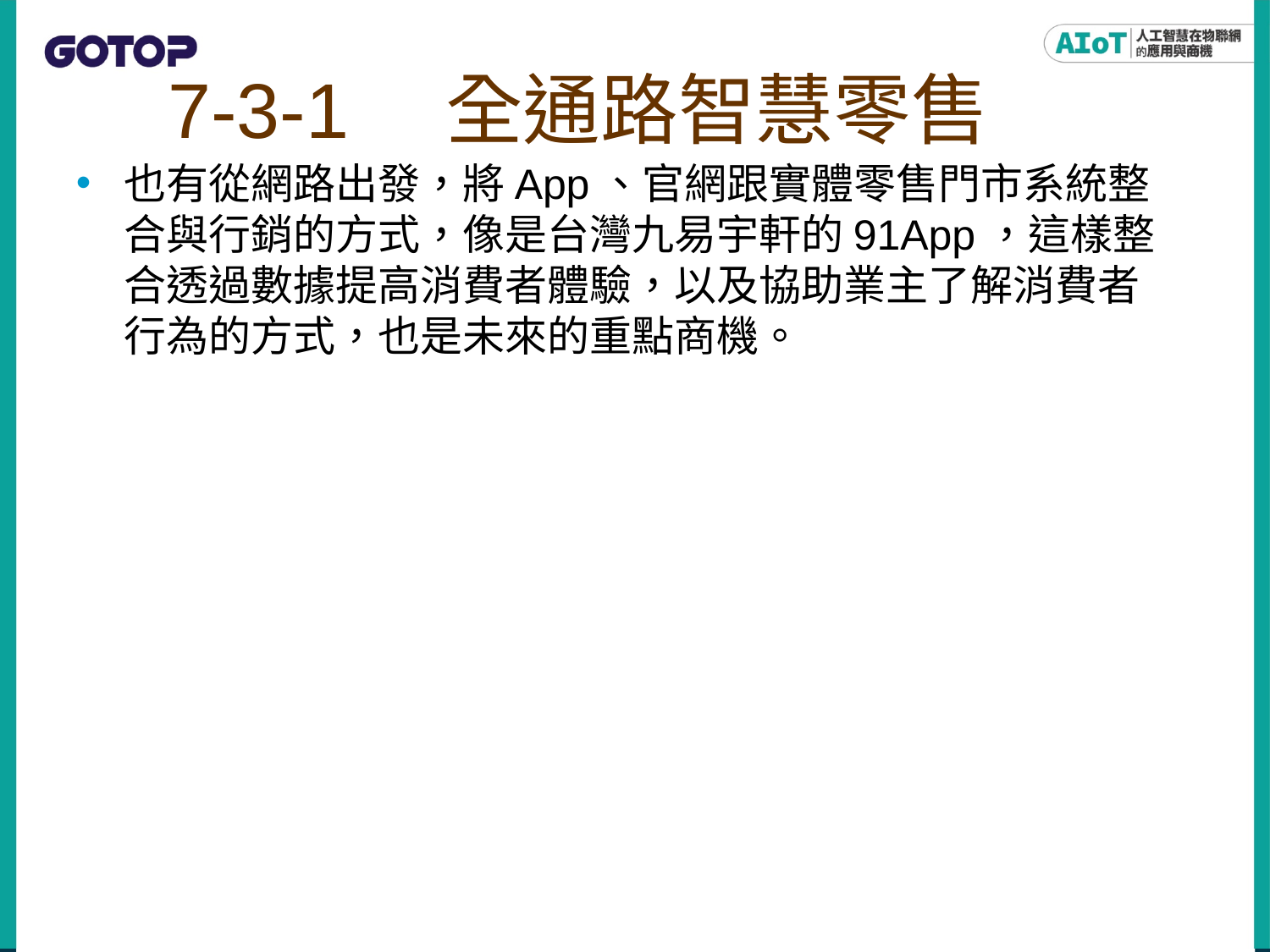

# 7-3-1　全通路智慧零售
也有從網路出發，將App、官網跟實體零售門市系統整合與行銷的方式，像是台灣九易宇軒的91App，這樣整合透過數據提高消費者體驗，以及協助業主了解消費者行為的方式，也是未來的重點商機。